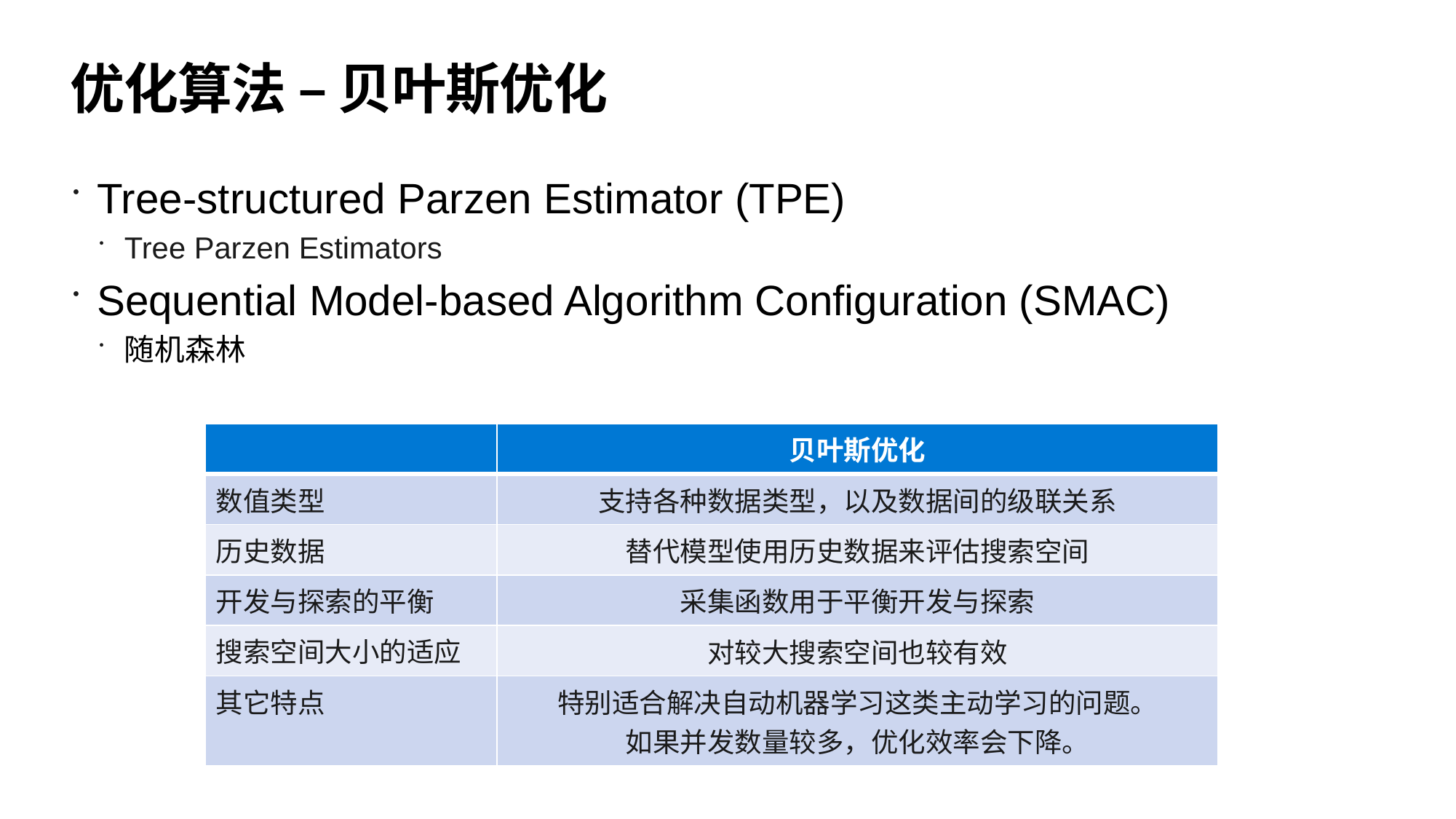

# 优化算法 – 贝叶斯优化
Tree-structured Parzen Estimator (TPE)
Tree Parzen Estimators
Sequential Model-based Algorithm Configuration (SMAC)
随机森林
|  | 贝叶斯优化 |
| --- | --- |
| 数值类型 | 支持各种数据类型，以及数据间的级联关系 |
| 历史数据 | 替代模型使用历史数据来评估搜索空间 |
| 开发与探索的平衡 | 采集函数用于平衡开发与探索 |
| 搜索空间大小的适应 | 对较大搜索空间也较有效 |
| 其它特点 | 特别适合解决自动机器学习这类主动学习的问题。 如果并发数量较多，优化效率会下降。 |